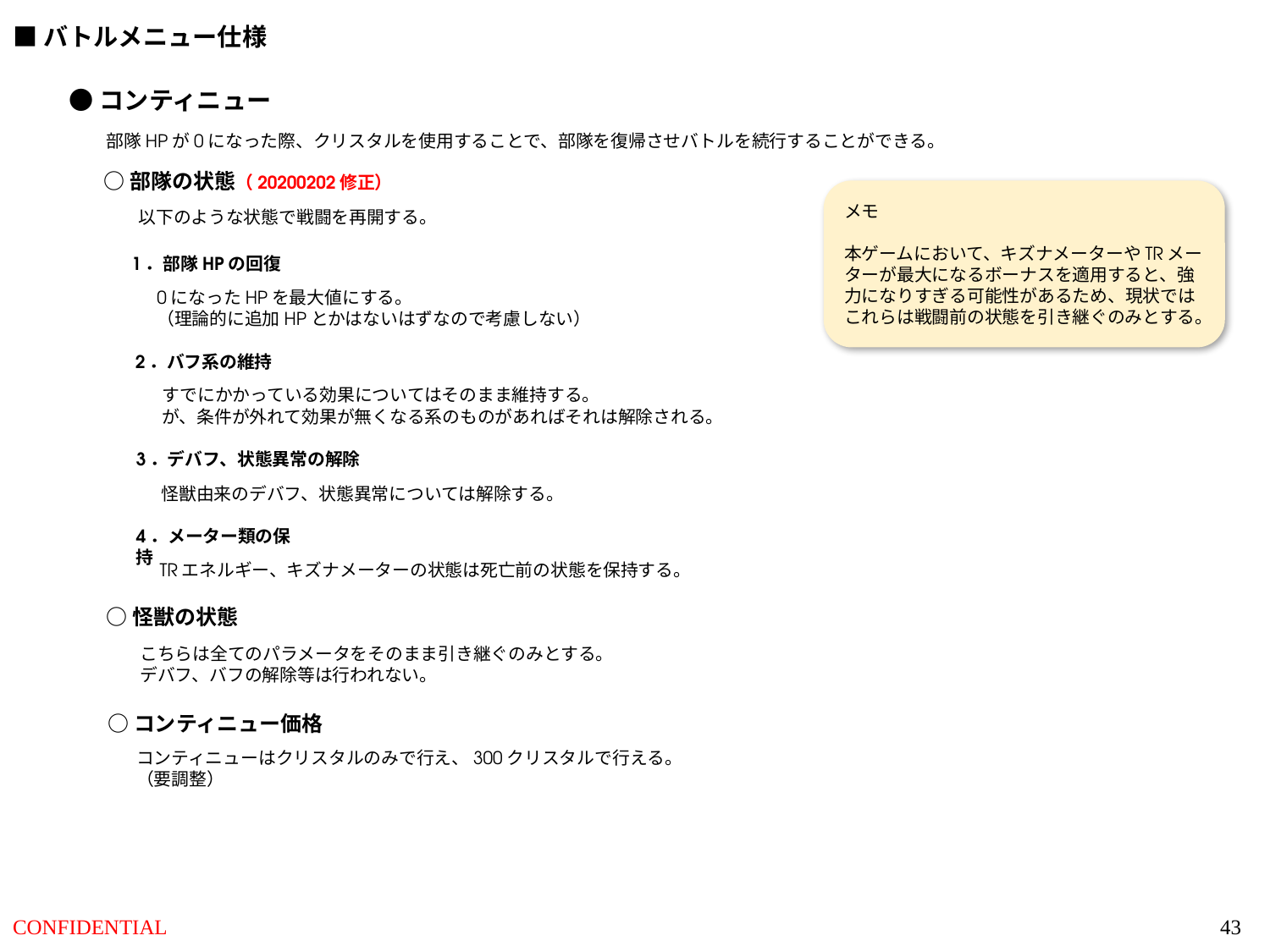

■バトルメニュー仕様
●コンティニュー
部隊HPが0になった際、クリスタルを使用することで、部隊を復帰させバトルを続行することができる。
○部隊の状態（20200202修正）
メモ

本ゲームにおいて、キズナメーターやTRメーターが最大になるボーナスを適用すると、強力になりすぎる可能性があるため、現状では
これらは戦闘前の状態を引き継ぐのみとする。
以下のような状態で戦闘を再開する。
1．部隊HPの回復
0になったHPを最大値にする。
（理論的に追加HPとかはないはずなので考慮しない）
2．バフ系の維持
すでにかかっている効果についてはそのまま維持する。
が、条件が外れて効果が無くなる系のものがあればそれは解除される。
3．デバフ、状態異常の解除
怪獣由来のデバフ、状態異常については解除する。
4．メーター類の保持
TRエネルギー、キズナメーターの状態は死亡前の状態を保持する。
○怪獣の状態
こちらは全てのパラメータをそのまま引き継ぐのみとする。
デバフ、バフの解除等は行われない。
○コンティニュー価格
コンティニューはクリスタルのみで行え、300クリスタルで行える。
（要調整）
43
CONFIDENTIAL